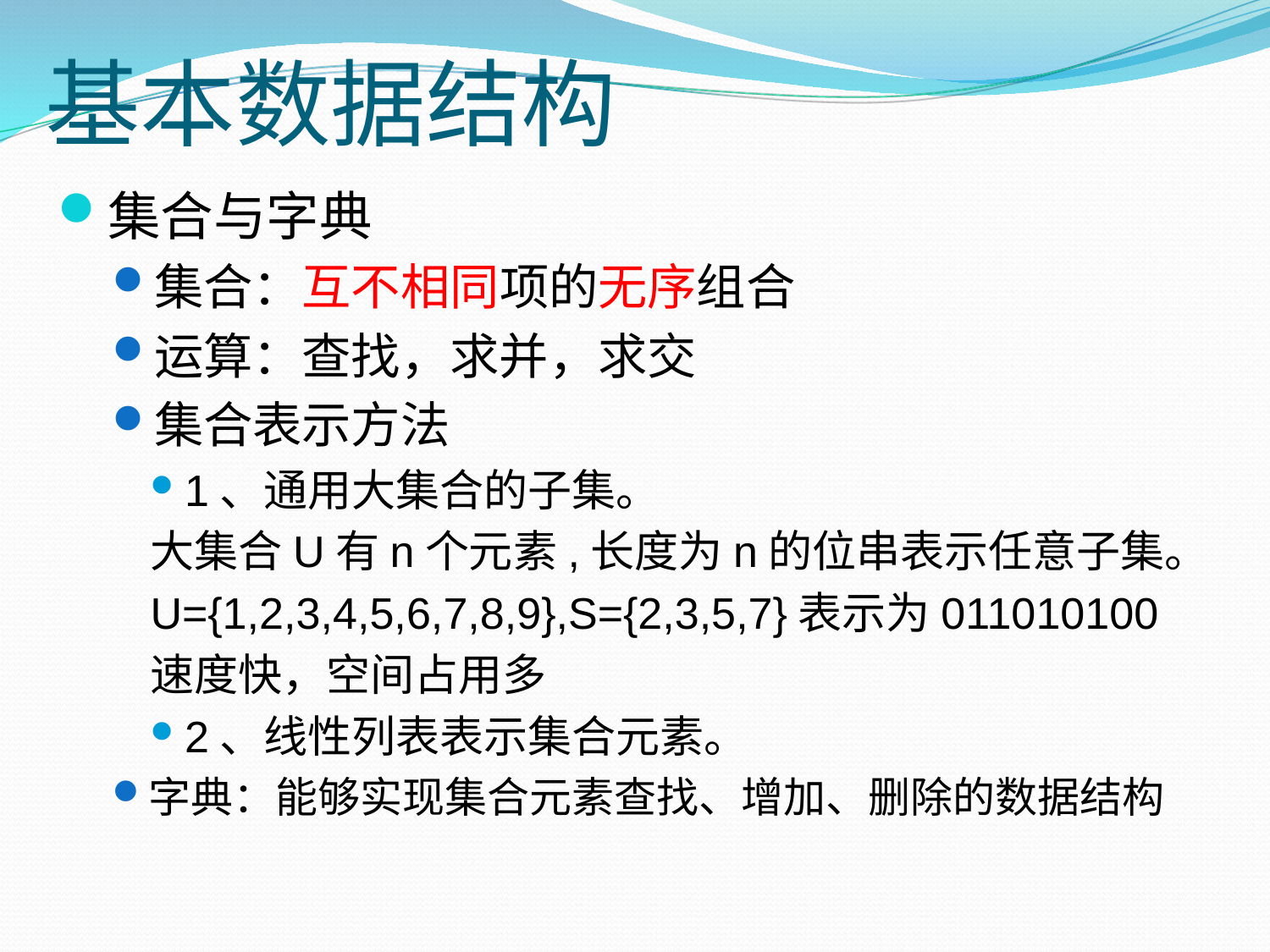

# 基本数据结构
集合与字典
集合：互不相同项的无序组合
运算：查找，求并，求交
集合表示方法
1、通用大集合的子集。
大集合U有n个元素,长度为n的位串表示任意子集。
U={1,2,3,4,5,6,7,8,9},S={2,3,5,7}表示为011010100
速度快，空间占用多
2、线性列表表示集合元素。
字典：能够实现集合元素查找、增加、删除的数据结构